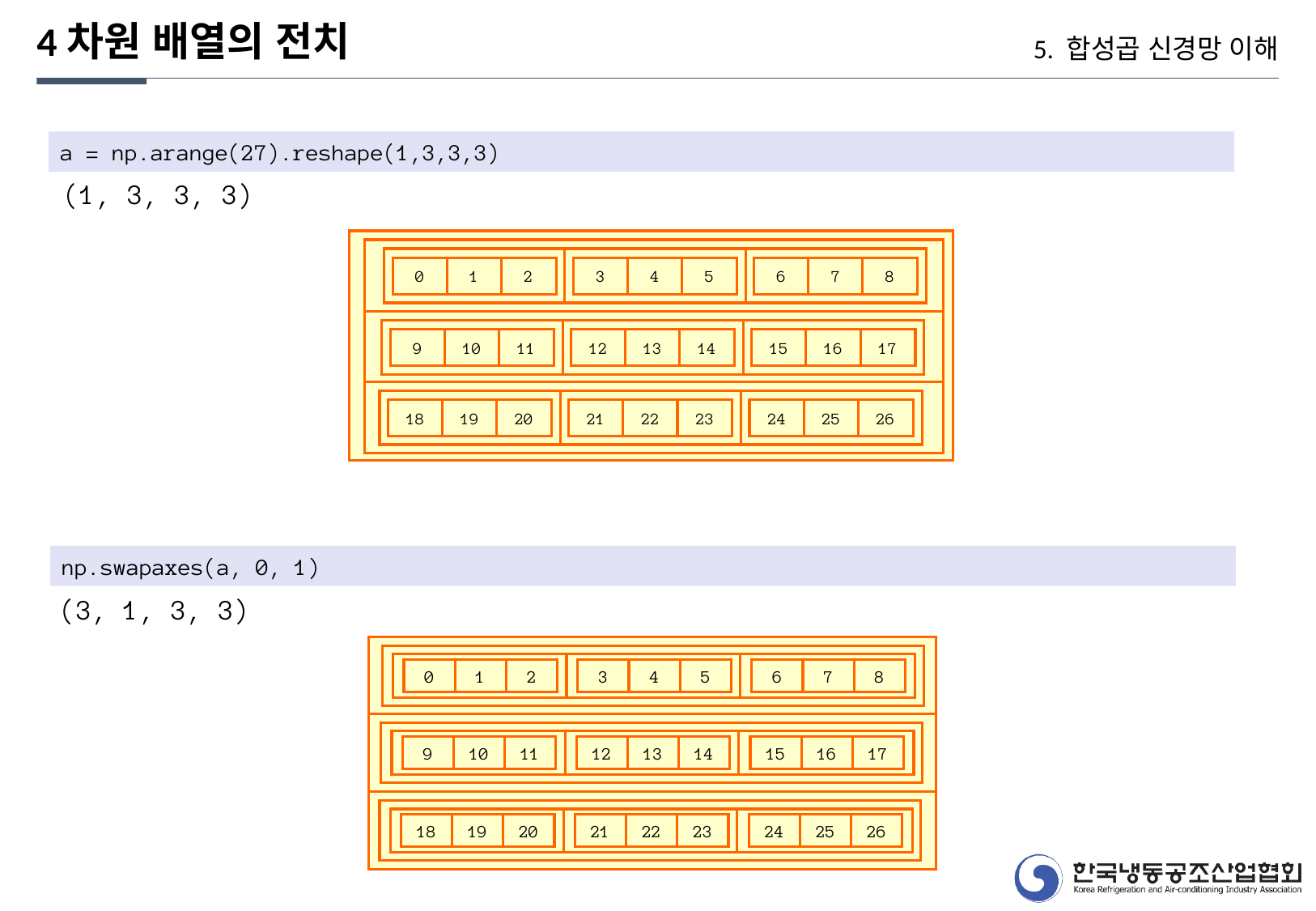

4차원 배열의 전치
5. 합성곱 신경망 이해
a = np.arange(27).reshape(1,3,3,3)
(1, 3, 3, 3)

8
5
7
2
4
6
1
3
0

17
14
16
11
13
15
10
12
9

26
23
25
20
22
24
19
21
18
np.swapaxes(a, 0, 1)
(3, 1, 3, 3)

0
1
2
3
4
5
6
7
8

9
10
11
12
13
14
15
16
17

18
19
20
21
22
23
24
25
26